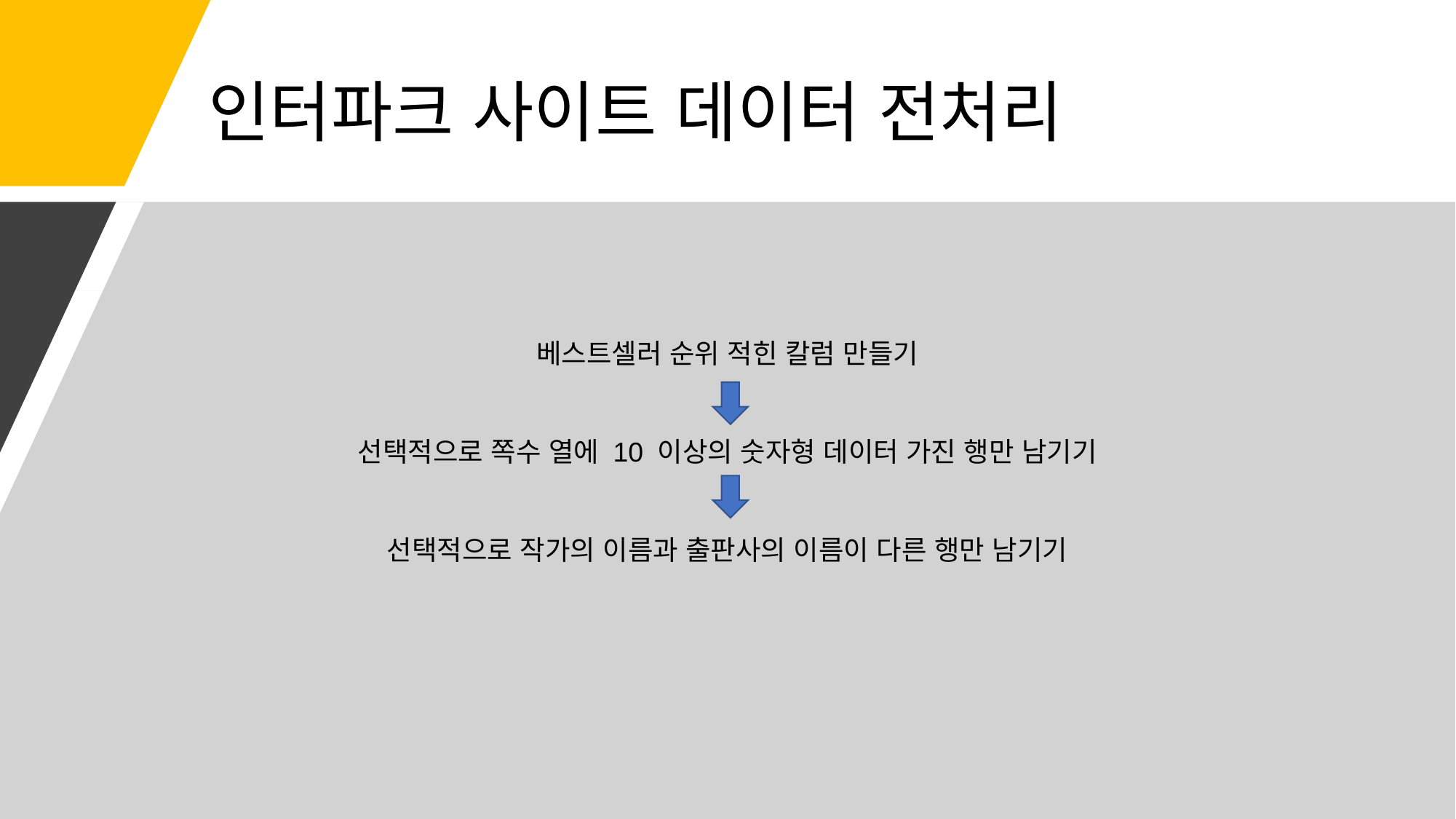

# 인터파크 사이트 데이터 전처리

베스트셀러 순위 적힌 칼럼 만들기

선택적으로 쪽수 열에 10 이상의 숫자형 데이터 가진 행만 남기기

선택적으로 작가의 이름과 출판사의 이름이 다른 행만 남기기